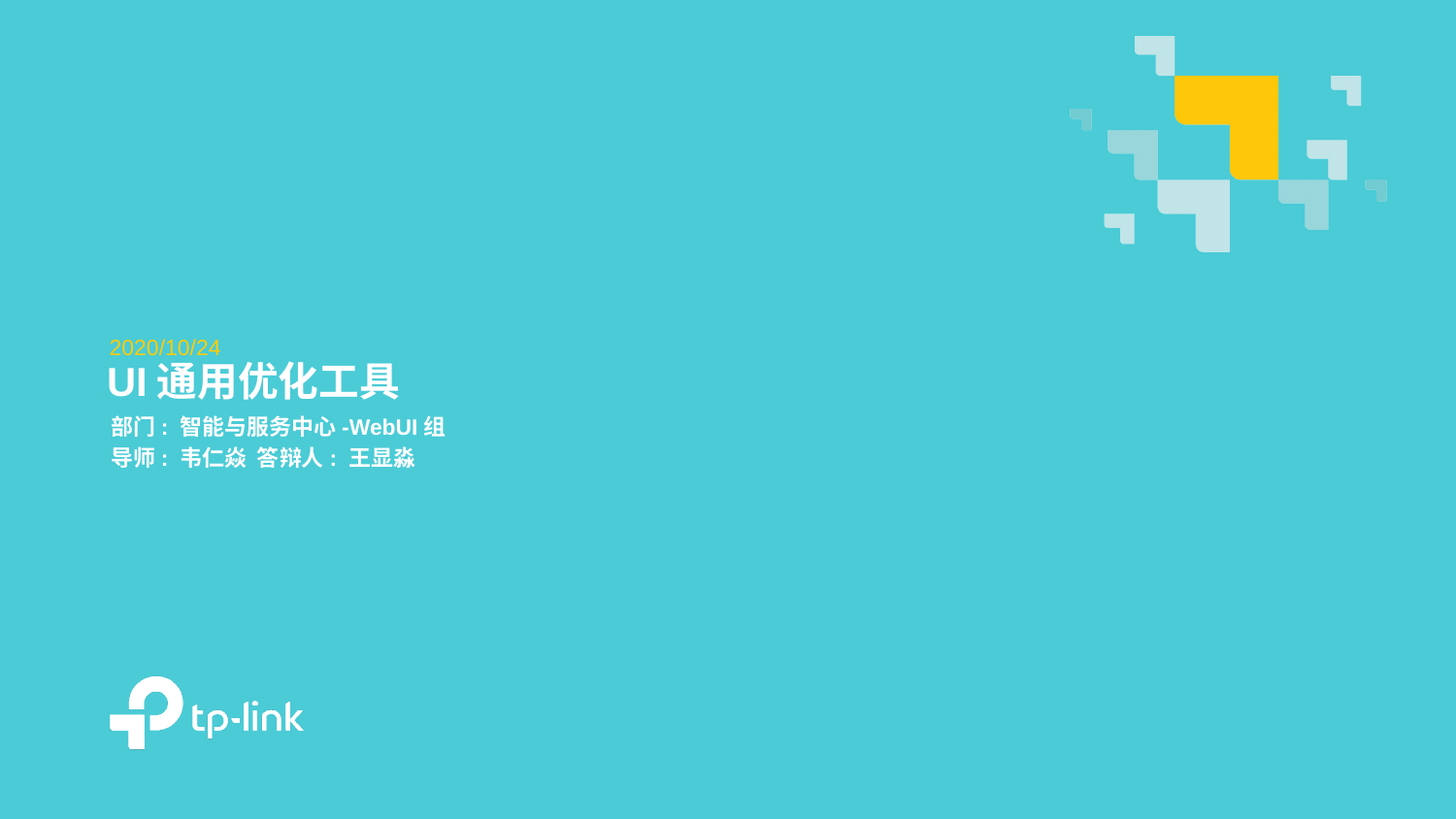

2020/10/24
UI通用优化工具

部门: 智能与服务中心-WebUI组
导师: 韦仁焱  答辩人: 王显淼